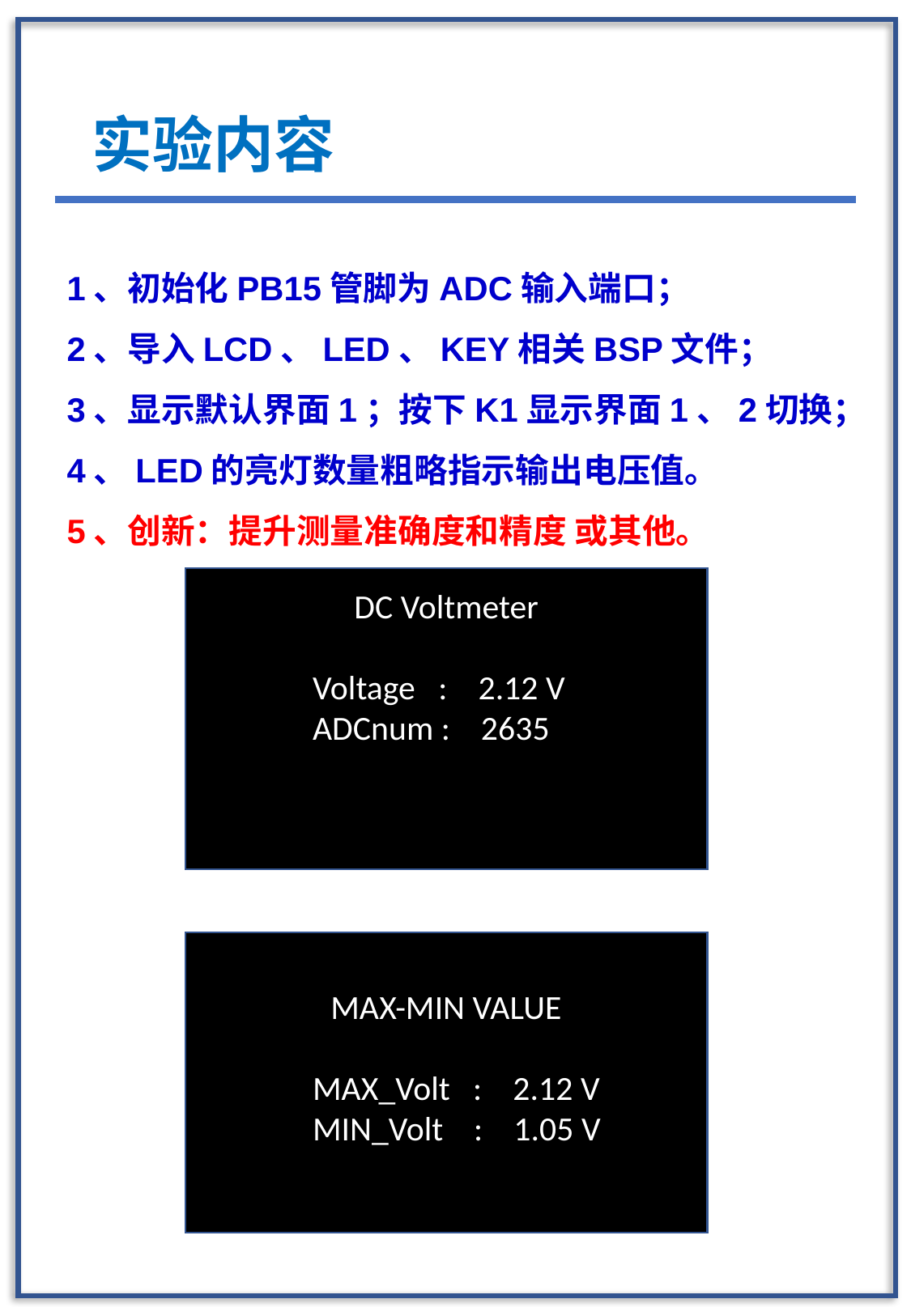

实验内容
1、初始化PB15管脚为ADC输入端口；
2、导入LCD、LED、KEY相关BSP文件；
3、显示默认界面1；按下K1显示界面1、2切换；
4、LED的亮灯数量粗略指示输出电压值。
5、创新：提升测量准确度和精度 或其他。

DC Voltmeter

               Voltage   :    2.12 V
               ADCnum :    2635

MAX-MIN VALUE

               MAX_Volt   :    2.12 V
               MIN_Volt    :    1.05 V